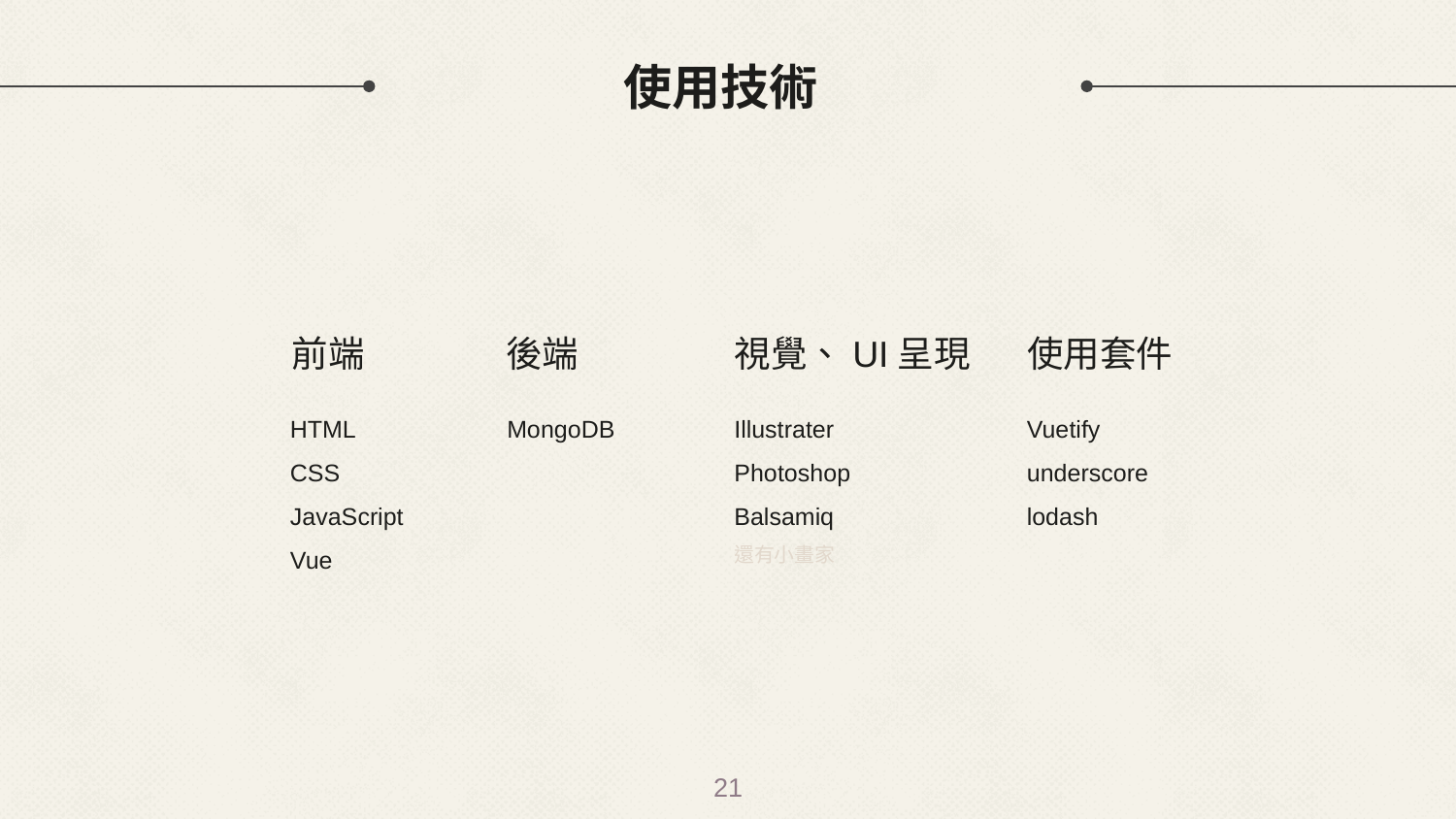

# 使用技術
前端
後端
視覺、UI呈現
使用套件
HTML
CSS
JavaScript
Vue
MongoDB
Illustrater
Photoshop
Balsamiq
還有小畫家
Vuetify
underscore
lodash
21